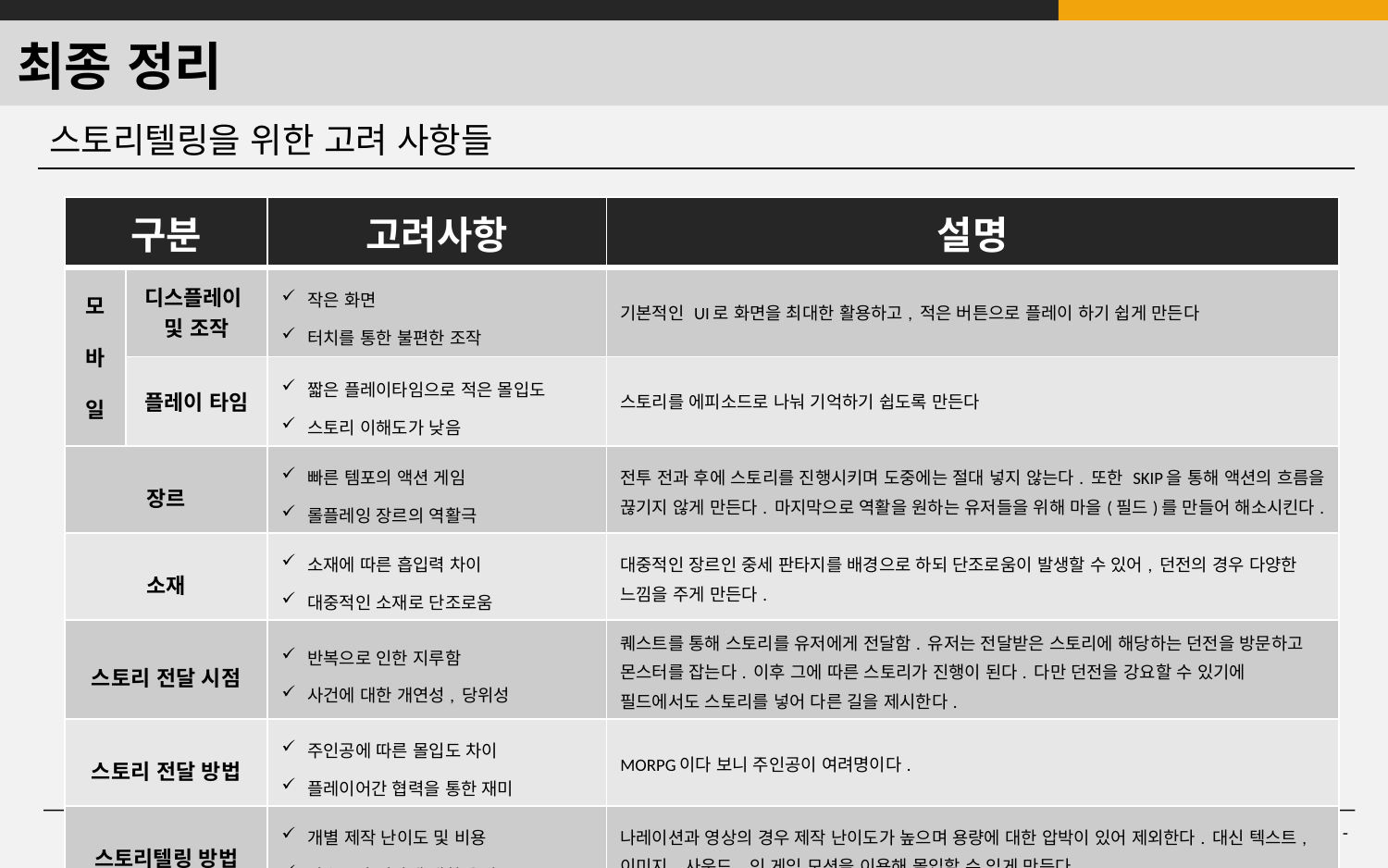

내 게임의 스토리 텔링에 대한 분석이 너무 없는 것처럼 보인다. 이유는 게임에 대한 설명이 없고 그리고 그 설명 뒤에 내 게임의 화면을 기준으로 설명하는 것이 아니라 타 게임 기준으로 설명하다 보니 전달력이 떨어진다.
  내 게임에서 어떻게 전달 할지에 대한 구체적인 상황이나 내용이 분석을 토대로 추가 되어야 한다.
아래 내용이 고려사항일까 의도나 목표 일까?
# 최종 정리
스토리텔링을 위한 고려 사항들

| 구분 |  | 고려사항 | 설명 |
| --- | --- | --- | --- |
| 모 바 일 | 디스플레이 및 조작 | 작은 화면 터치를 통한 불편한 조작 | 기본적인 UI로 화면을 최대한 활용하고, 적은 버튼으로 플레이 하기 쉽게 만든다 |
|  | 플레이 타임 | 짧은 플레이타임으로 적은 몰입도 스토리 이해도가 낮음 | 스토리를 에피소드로 나눠 기억하기 쉽도록 만든다 |
| 장르 |  | 빠른 템포의 액션 게임 롤플레잉 장르의 역활극 | 전투 전과 후에 스토리를 진행시키며 도중에는 절대 넣지 않는다. 또한 SKIP을 통해 액션의 흐름을 끊기지 않게 만든다. 마지막으로 역활을 원하는 유저들을 위해 마을(필드)를 만들어 해소시킨다. |
| 소재 |  | 소재에 따른 흡입력 차이 대중적인 소재로 단조로움 | 대중적인 장르인 중세 판타지를 배경으로 하되 단조로움이 발생할 수 있어, 던전의 경우 다양한 느낌을 주게 만든다. |
| 스토리 전달 시점 |  | 반복으로 인한 지루함 사건에 대한 개연성, 당위성 | 퀘스트를 통해 스토리를 유저에게 전달함. 유저는 전달받은 스토리에 해당하는 던전을 방문하고 몬스터를 잡는다. 이후 그에 따른 스토리가 진행이 된다. 다만 던전을 강요할 수 있기에 필드에서도 스토리를 넣어 다른 길을 제시한다. |
| 스토리 전달 방법 |  | 주인공에 따른 몰입도 차이 플레이어간 협력을 통한 재미 | MORPG이다 보니 주인공이 여려명이다. |
| 스토리텔링 방법 |  | 개별 제작 난이도 및 비용 사운드와 영상에 대한 용량 | 나레이션과 영상의 경우 제작 난이도가 높으며 용량에 대한 압박이 있어 제외한다. 대신 텍스트, 이미지, 사운드, 인 게임 모션을 이용해 몰입할 수 있게 만든다. |